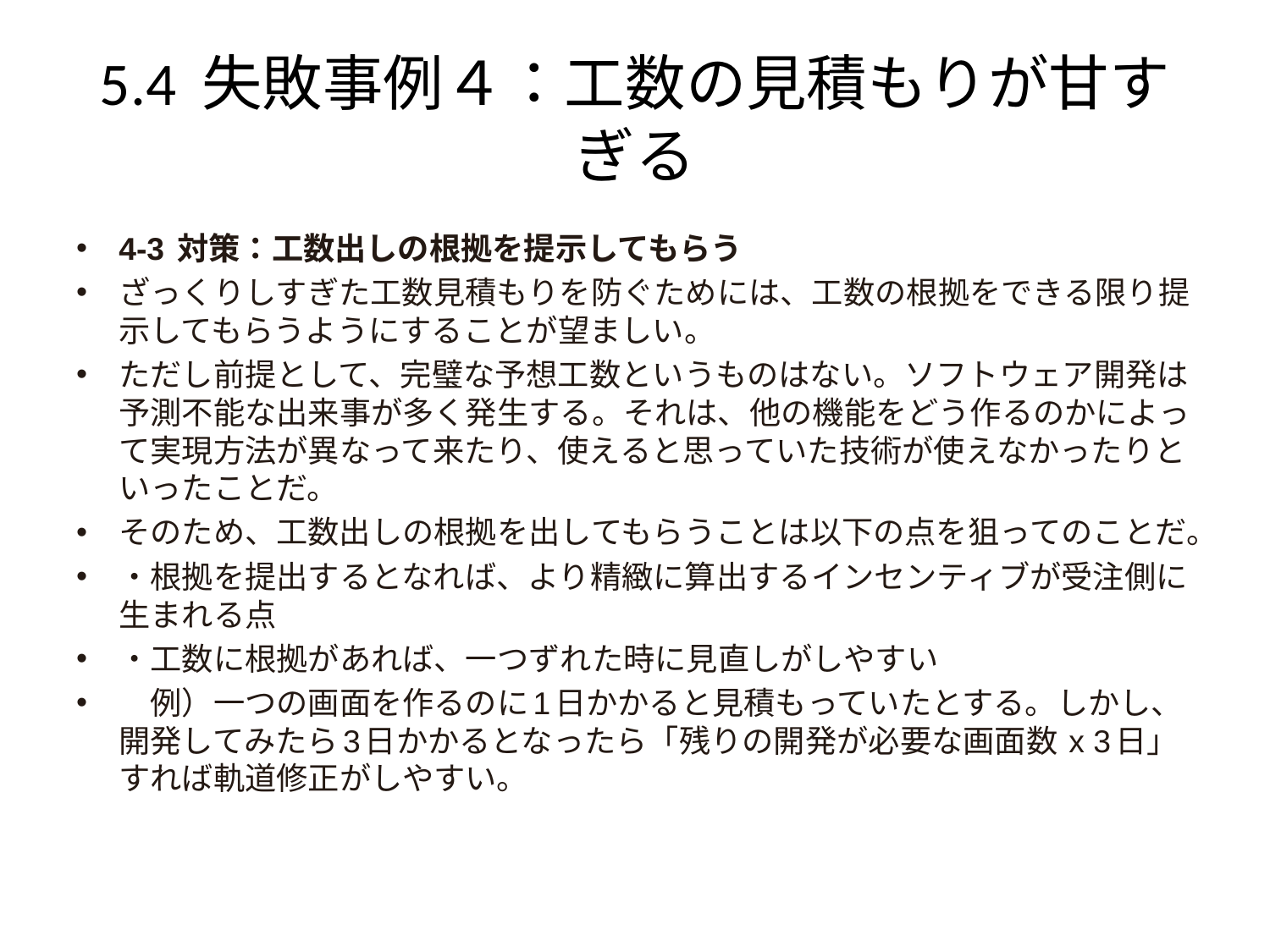

# 5.4 失敗事例４：工数の見積もりが甘すぎる
4-3 対策：工数出しの根拠を提示してもらう
ざっくりしすぎた工数見積もりを防ぐためには、工数の根拠をできる限り提示してもらうようにすることが望ましい。
ただし前提として、完璧な予想工数というものはない。ソフトウェア開発は予測不能な出来事が多く発生する。それは、他の機能をどう作るのかによって実現方法が異なって来たり、使えると思っていた技術が使えなかったりといったことだ。
そのため、工数出しの根拠を出してもらうことは以下の点を狙ってのことだ。
・根拠を提出するとなれば、より精緻に算出するインセンティブが受注側に生まれる点
・工数に根拠があれば、一つずれた時に見直しがしやすい
　例）一つの画面を作るのに1日かかると見積もっていたとする。しかし、開発してみたら3日かかるとなったら「残りの開発が必要な画面数 x 3日」すれば軌道修正がしやすい。